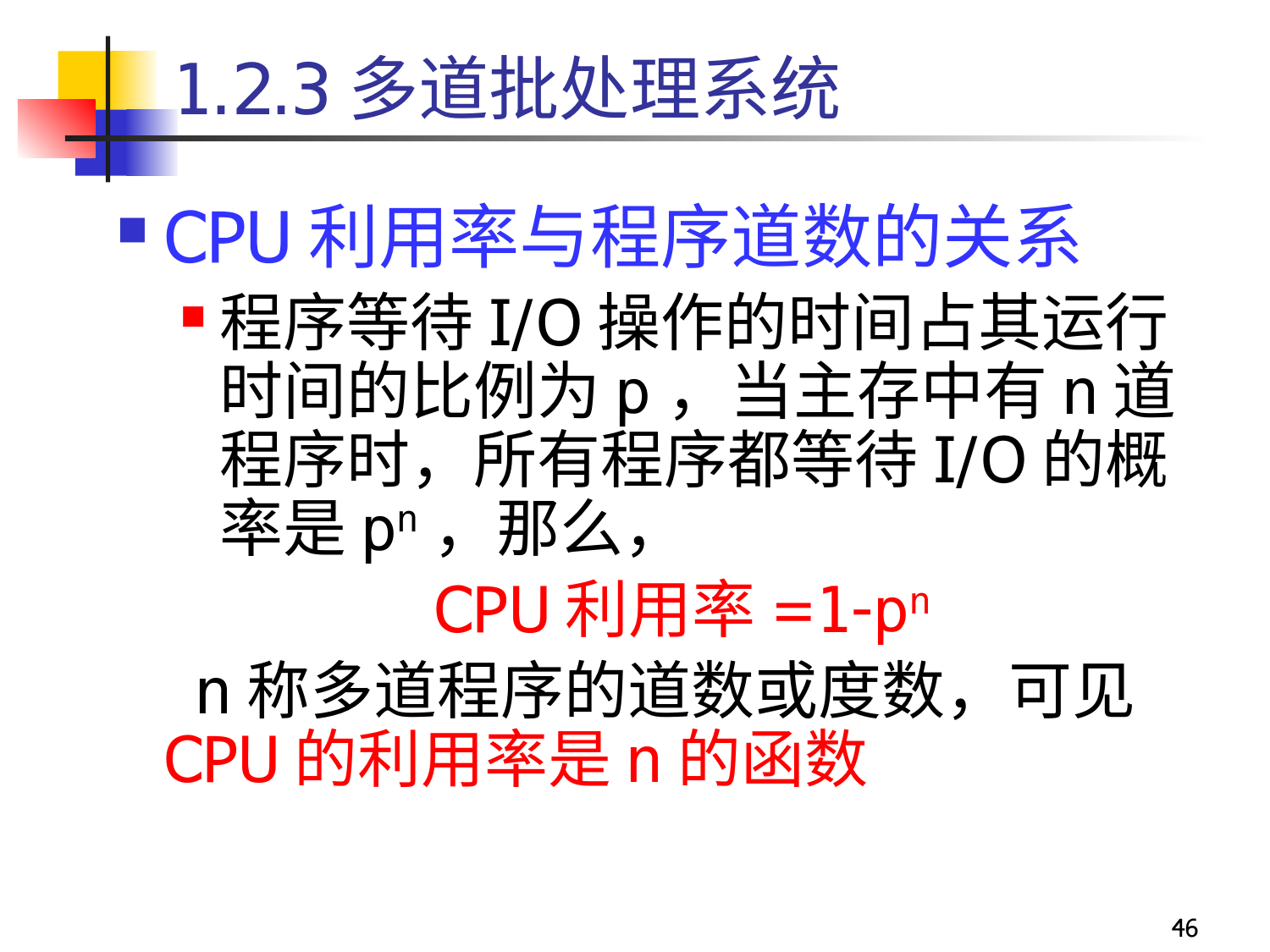

1.2.3多道批处理系统
CPU利用率与程序道数的关系
程序等待I/O操作的时间占其运行时间的比例为p，当主存中有n道程序时，所有程序都等待I/O的概率是pn，那么，
                CPU利用率=1-pn
    n称多道程序的道数或度数，可见CPU的利用率是n的函数

46